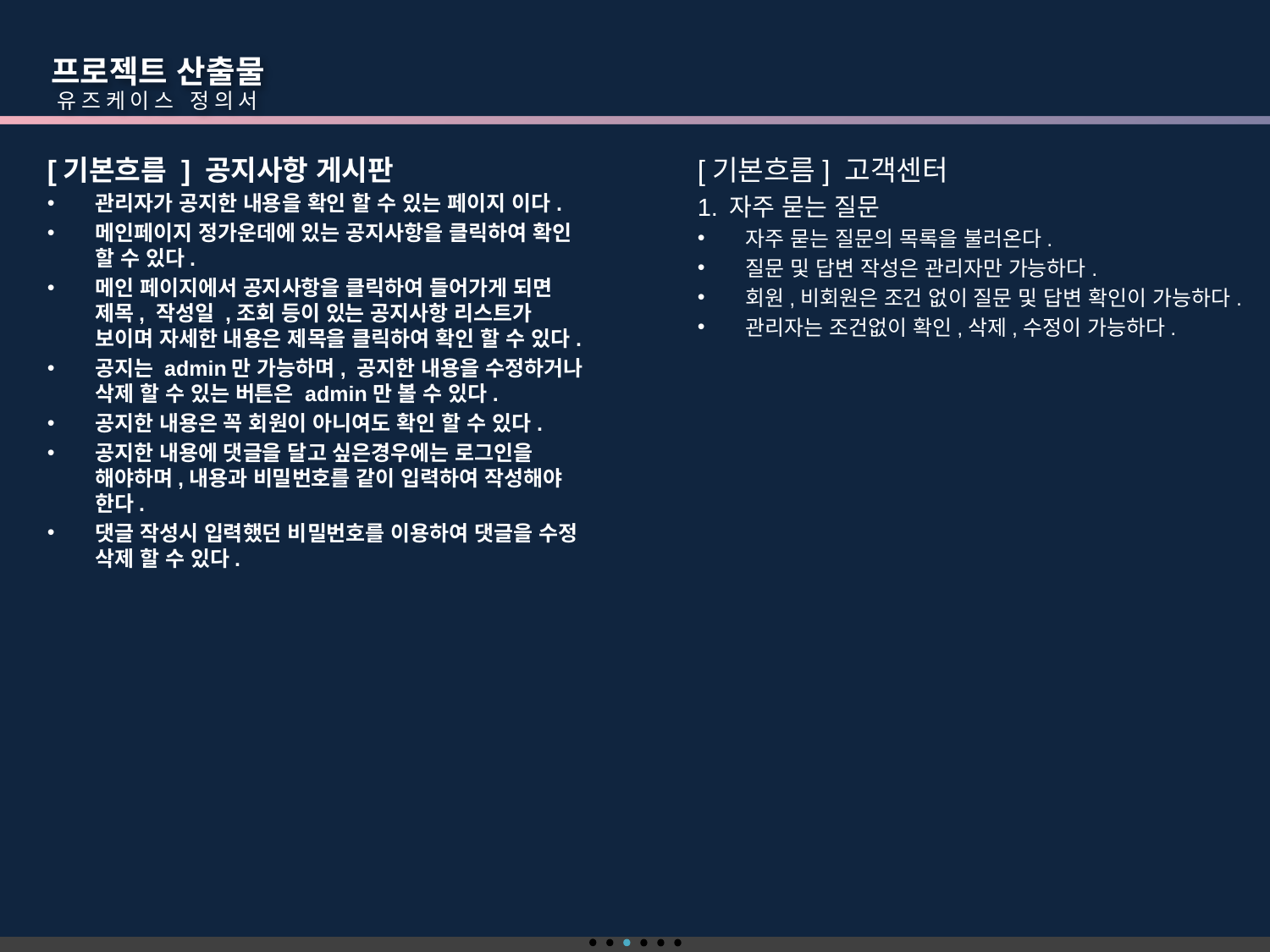

프로젝트 산출물
 유즈케이스 정의서
[기본흐름 ] 공지사항 게시판
관리자가 공지한 내용을 확인 할 수 있는 페이지 이다.
메인페이지 정가운데에 있는 공지사항을 클릭하여 확인 할 수 있다.
메인 페이지에서 공지사항을 클릭하여 들어가게 되면 제목, 작성일 ,조회 등이 있는 공지사항 리스트가 보이며 자세한 내용은 제목을 클릭하여 확인 할 수 있다.
공지는 admin만 가능하며, 공지한 내용을 수정하거나 삭제 할 수 있는 버튼은 admin만 볼 수 있다.
공지한 내용은 꼭 회원이 아니여도 확인 할 수 있다.
공지한 내용에 댓글을 달고 싶은경우에는 로그인을 해야하며,내용과 비밀번호를 같이 입력하여 작성해야 한다.
댓글 작성시 입력했던 비밀번호를 이용하여 댓글을 수정 삭제 할 수 있다.

[기본흐름] 고객센터
자주 묻는 질문
자주 묻는 질문의 목록을 불러온다.
질문 및 답변 작성은 관리자만 가능하다.
회원,비회원은 조건 없이 질문 및 답변 확인이 가능하다.
관리자는 조건없이 확인,삭제,수정이 가능하다.